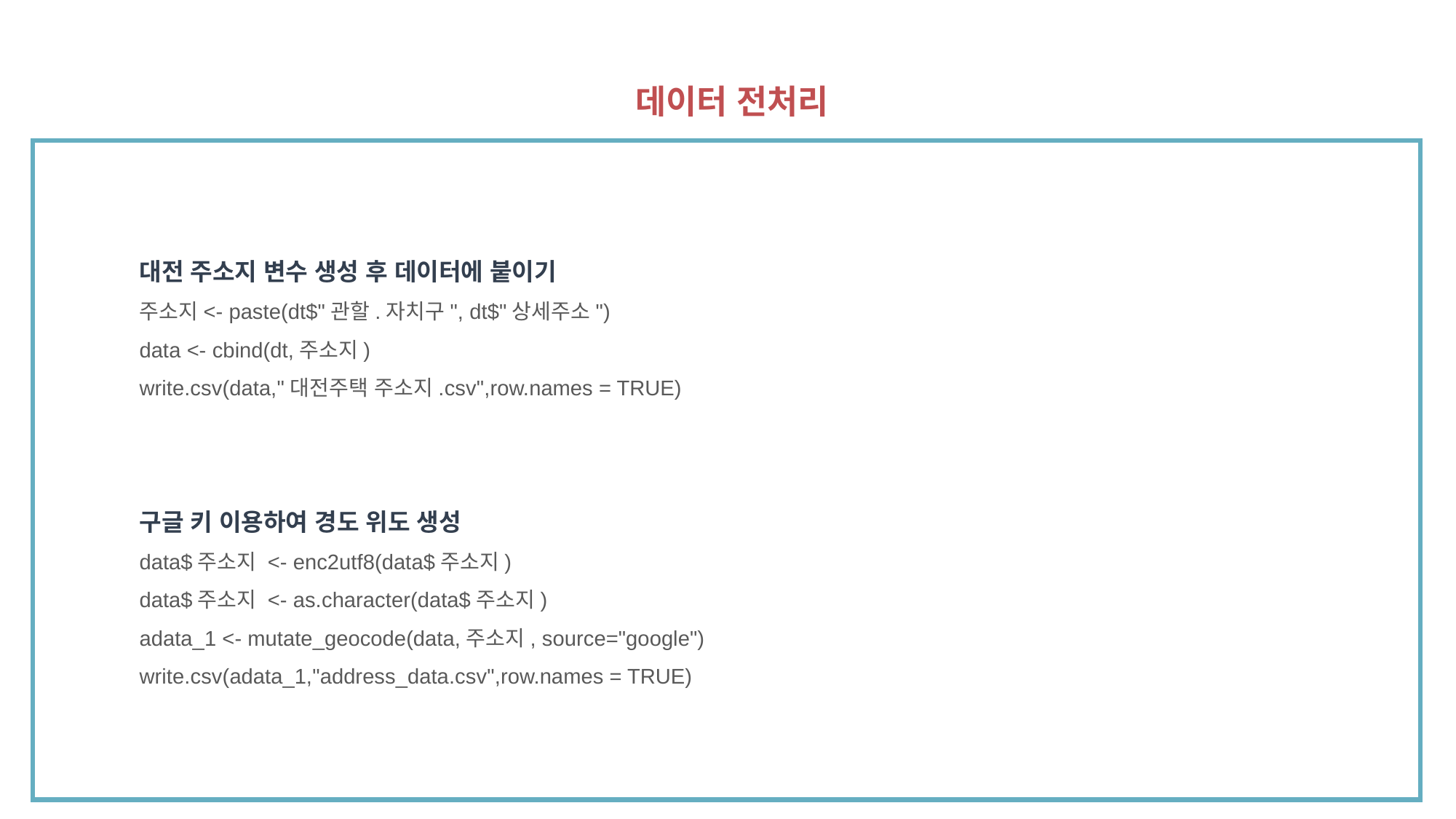

데이터 전처리

대전 주소지 변수 생성 후 데이터에 붙이기
주소지<- paste(dt$"관할.자치구", dt$"상세주소")
data <- cbind(dt,주소지)
write.csv(data,"대전주택 주소지.csv",row.names = TRUE)
구글 키 이용하여 경도 위도 생성
data$주소지 <- enc2utf8(data$주소지)
data$주소지 <- as.character(data$주소지)
adata_1 <- mutate_geocode(data,주소지, source="google")
write.csv(adata_1,"address_data.csv",row.names = TRUE)